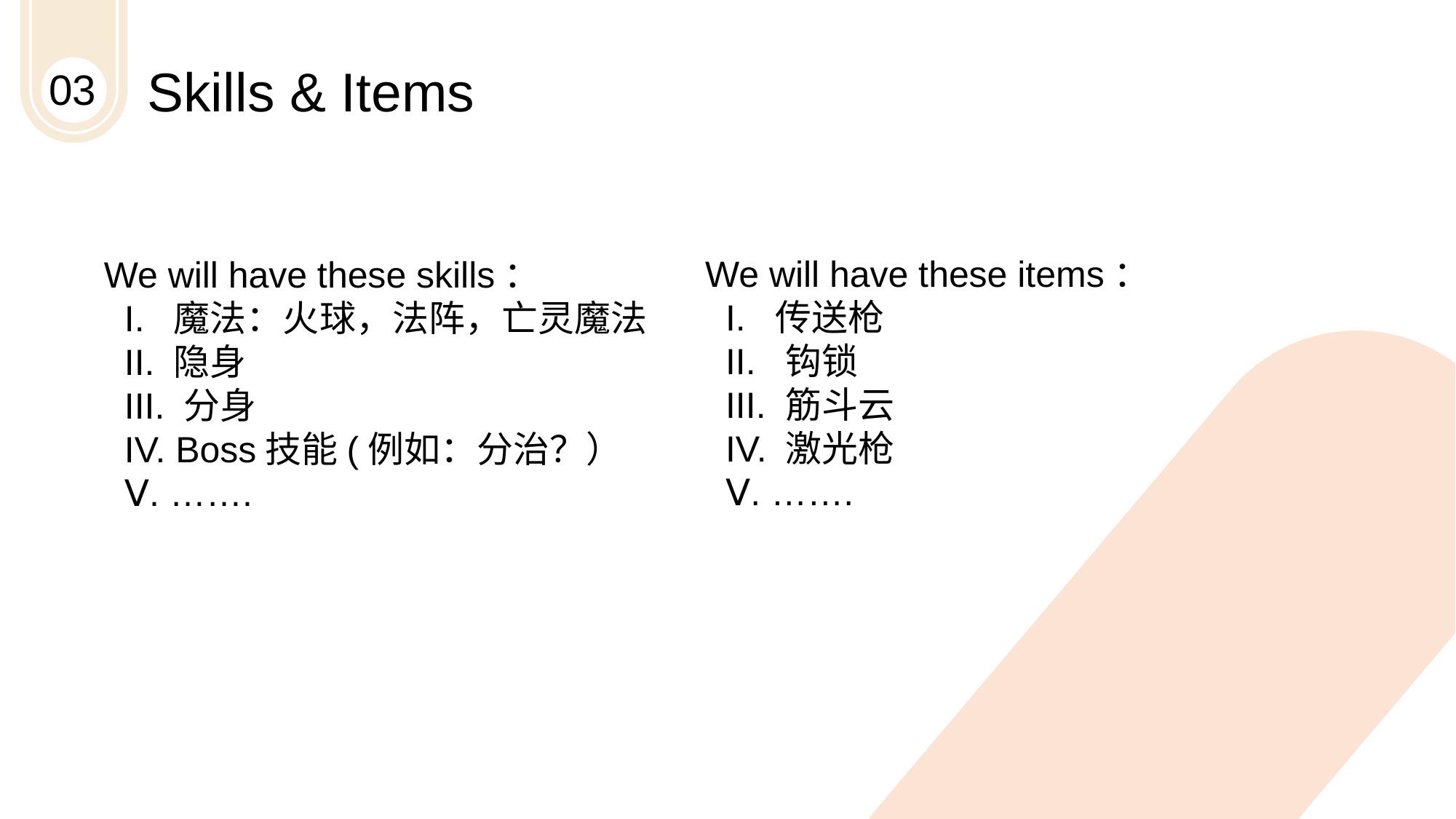

Skills & Items
03
 We will have these items：
   I.  传送枪
   II.  钩锁
   III. 筋斗云
   IV. 激光枪
   Ⅴ. …….
 We will have these skills：
   I.  魔法：火球，法阵，亡灵魔法
   II. 隐身
   III. 分身
   IV. Boss技能(例如：分治？）
   Ⅴ. …….